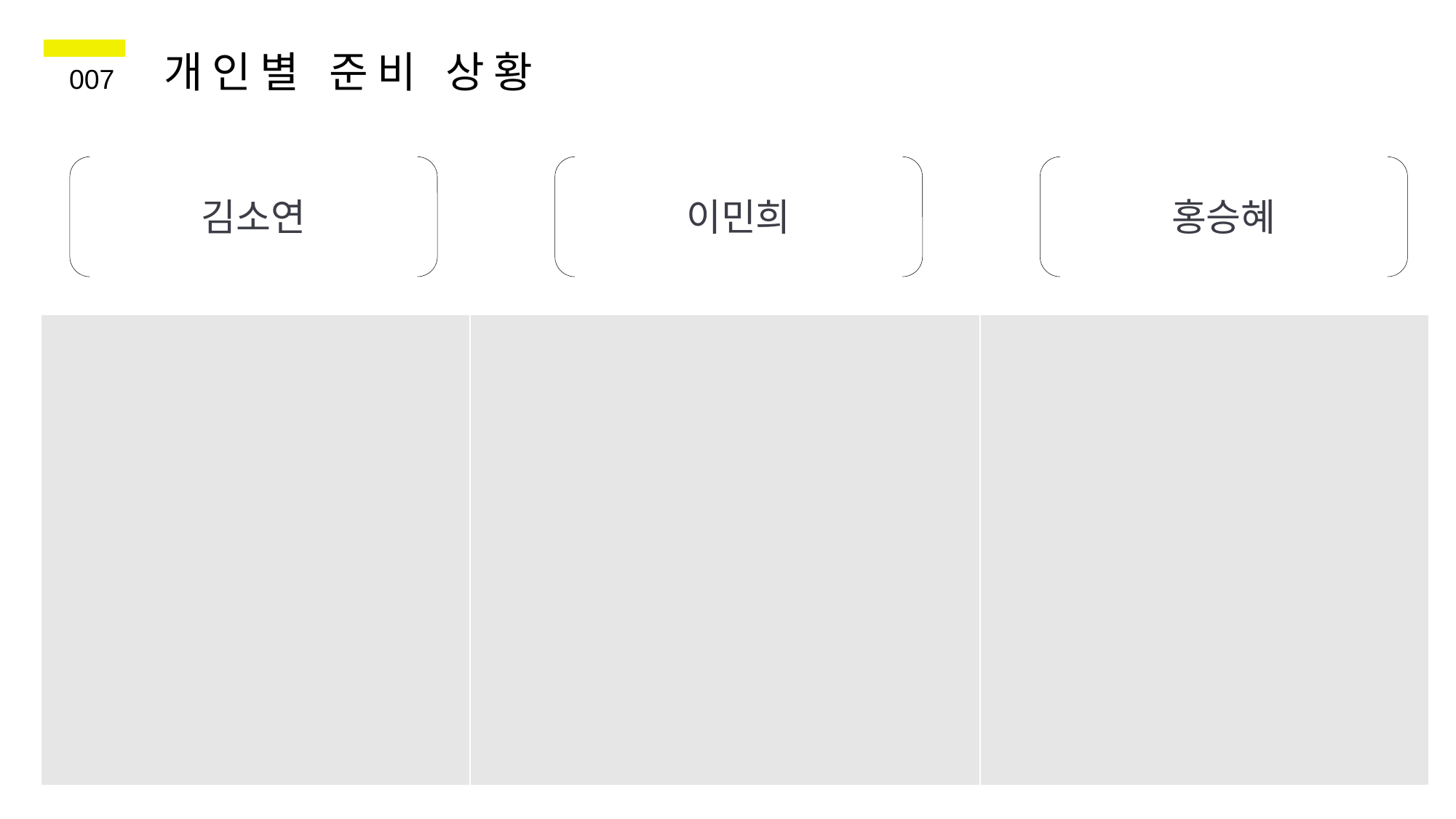

개인별 준비 상황
007

김소연

이민희

홍승혜
|  |  |  |
| --- | --- | --- |